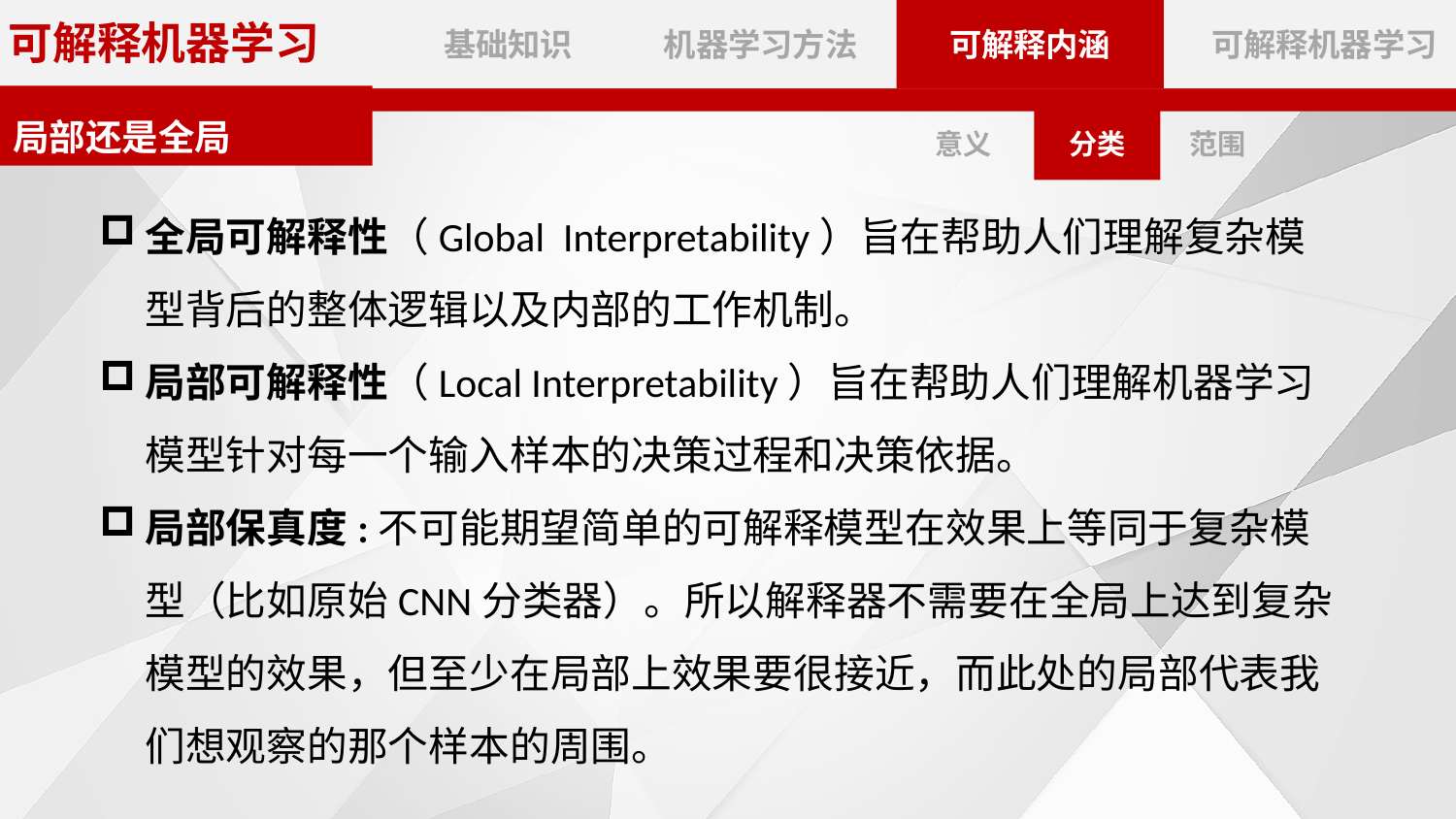

局部还是全局
全局可解释性（Global  Interpretability）旨在帮助⼈们理解复杂模型背后的整体逻辑以及内部的⼯作机制。
局部可解释性（Local Interpretability）旨在帮助⼈们理解机器学习模型针对每⼀个输⼊样本的决策过程和决策依据。
局部保真度:不可能期望简单的可解释模型在效果上等同于复杂模型（⽐如原始CNN分类器）。所以解释器不需要在全局上达到复杂模型的效果，但⾄少在局部上效果要很接近，⽽此处的局部代表我们想观察的那个样本的周围。